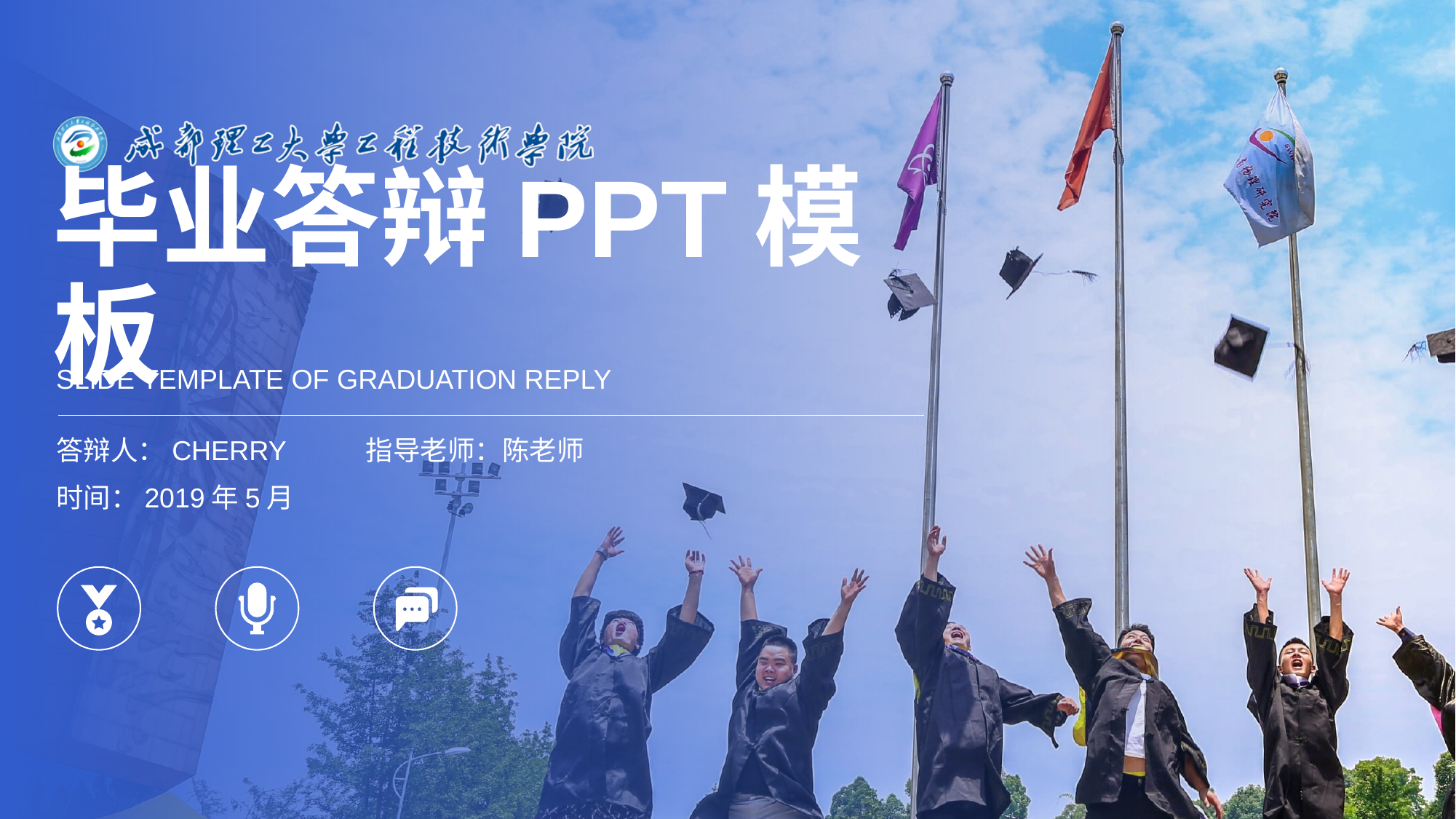

# 毕业答辩PPT模板
SLIDE TEMPLATE OF GRADUATION REPLY
指导老师：陈老师
答辩人：CHERRY
时间：2019年5月